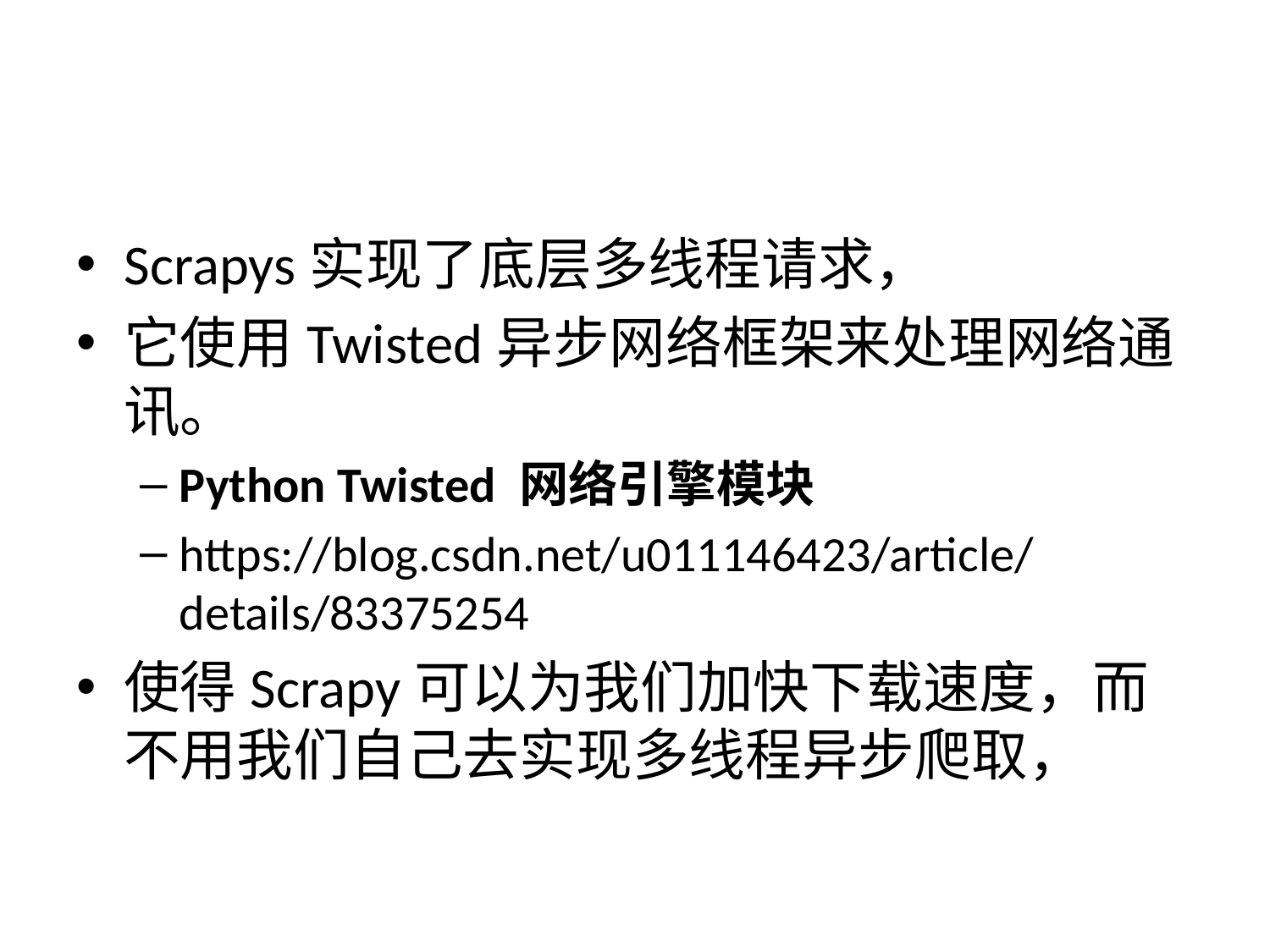

#
Scrapys实现了底层多线程请求，
它使用Twisted异步网络框架来处理网络通讯。
Python Twisted 网络引擎模块
https://blog.csdn.net/u011146423/article/details/83375254
使得Scrapy可以为我们加快下载速度，而不用我们自己去实现多线程异步爬取，